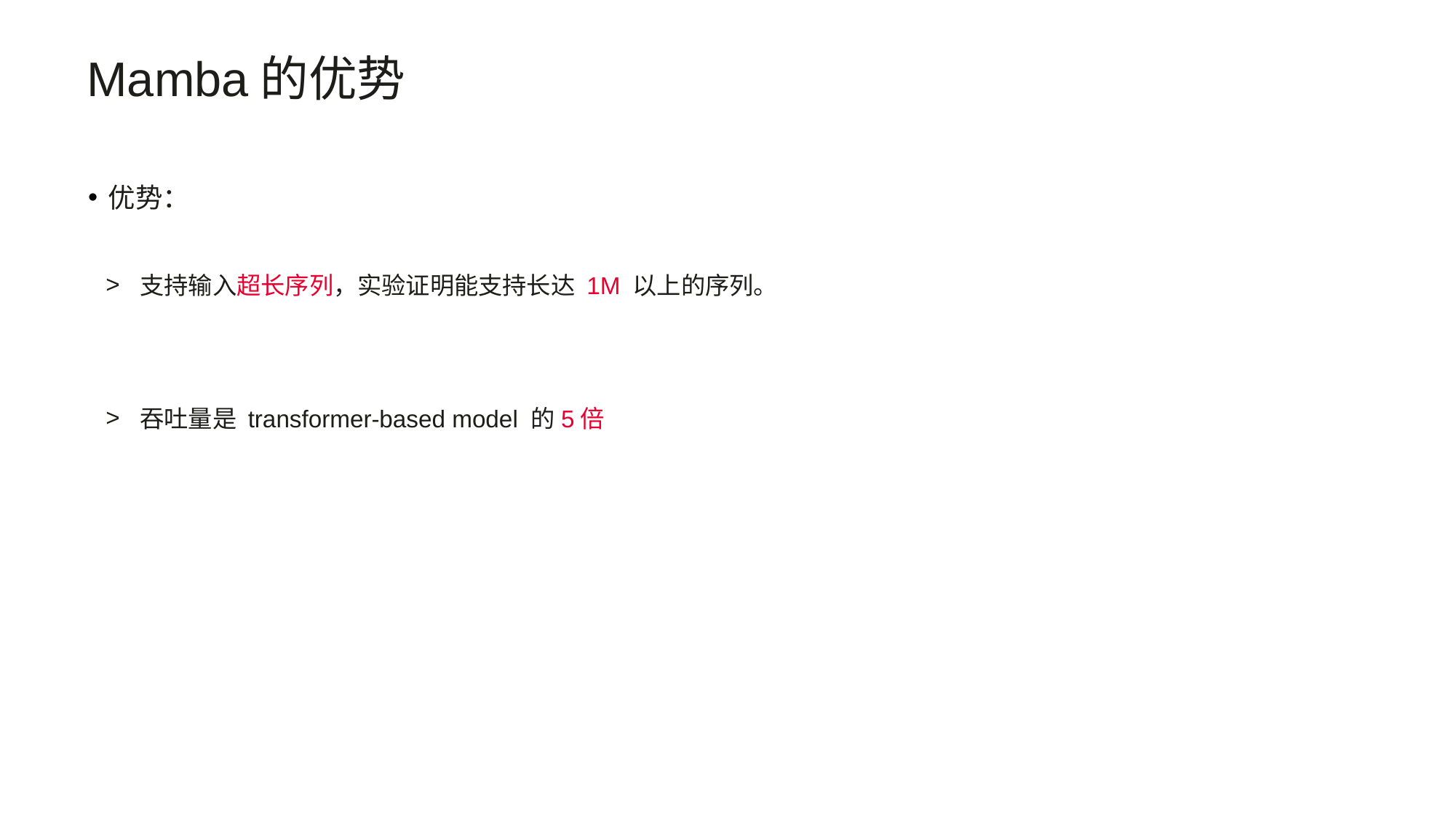

Mamba的优势
优势：

支持输入超长序列，实验证明能支持长达 1M 以上的序列。

吞吐量是 transformer-based model 的5倍